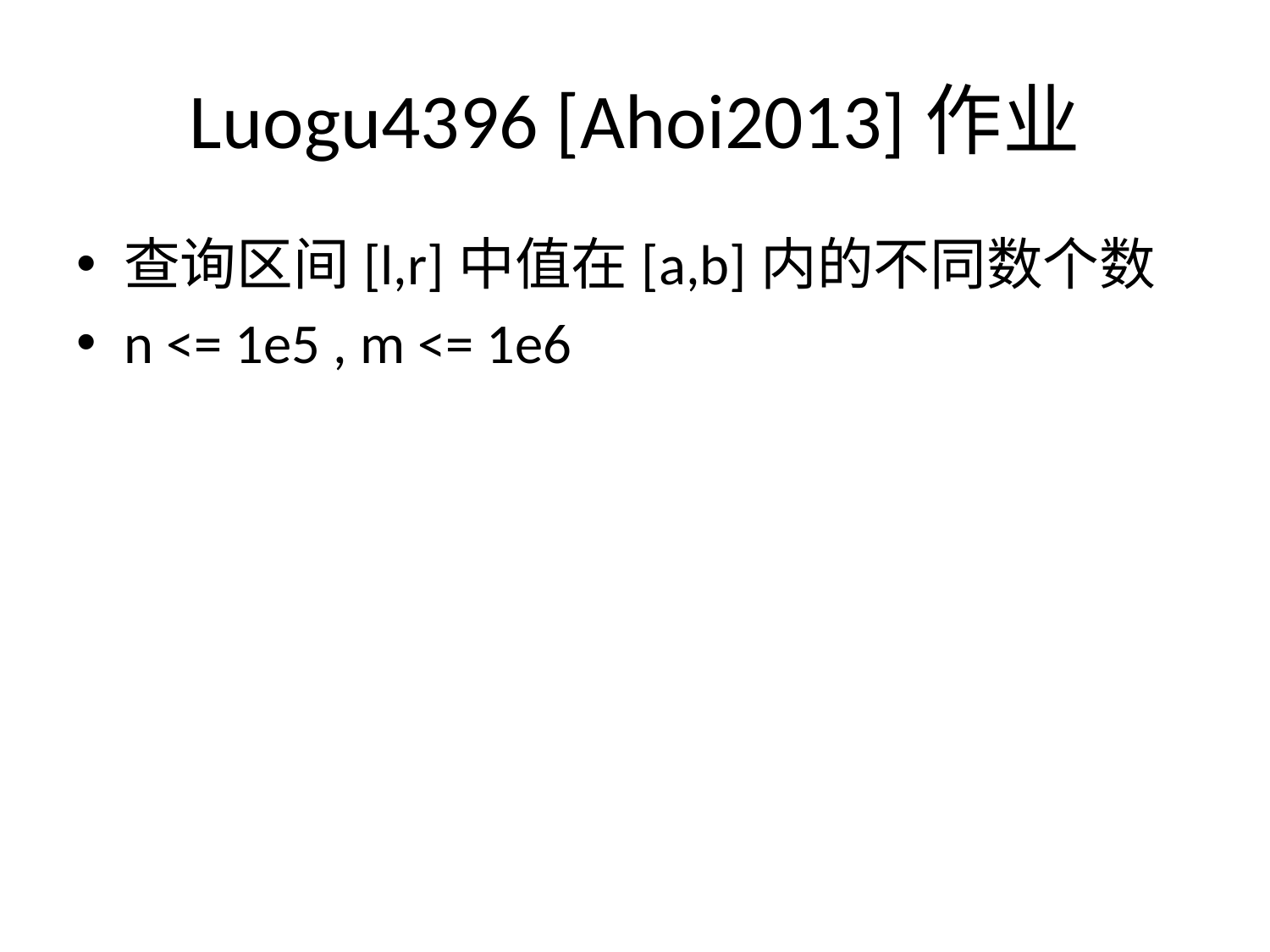

# Luogu4396 [Ahoi2013]作业
查询区间[l,r]中值在[a,b]内的不同数个数
n <= 1e5 , m <= 1e6